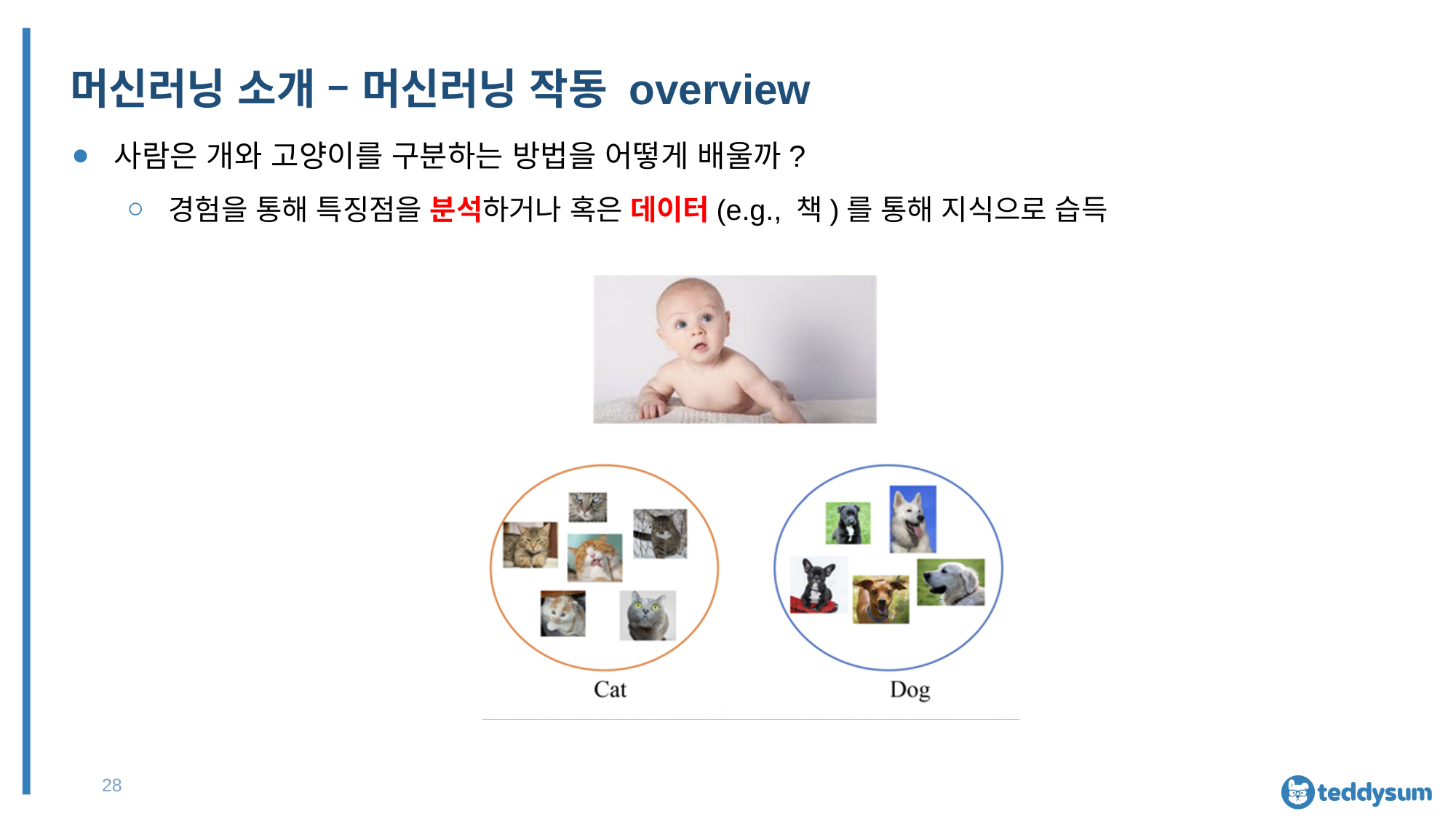

# 머신러닝 소개 – 머신러닝 작동 overview
사람은 개와 고양이를 구분하는 방법을 어떻게 배울까?
경험을 통해 특징점을 분석하거나 혹은 데이터(e.g., 책)를 통해 지식으로 습득

28